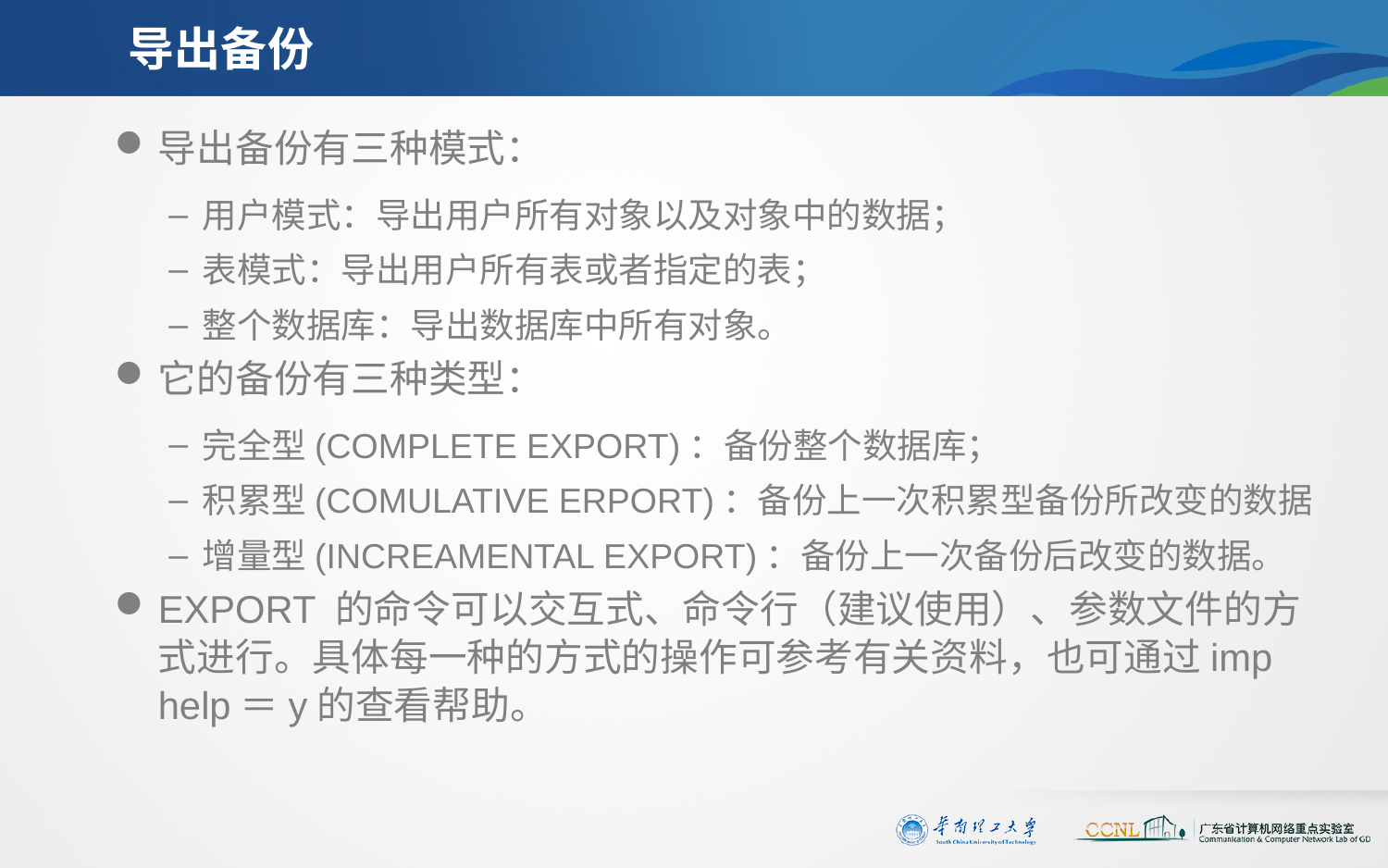

# 导出备份
导出备份有三种模式：
用户模式：导出用户所有对象以及对象中的数据；
表模式：导出用户所有表或者指定的表；
整个数据库：导出数据库中所有对象。
它的备份有三种类型：
完全型(COMPLETE EXPORT)：备份整个数据库；
积累型(COMULATIVE ERPORT)：备份上一次积累型备份所改变的数据
增量型(INCREAMENTAL EXPORT)：备份上一次备份后改变的数据。
EXPORT 的命令可以交互式、命令行（建议使用）、参数文件的方式进行。具体每一种的方式的操作可参考有关资料，也可通过imp help＝y的查看帮助。